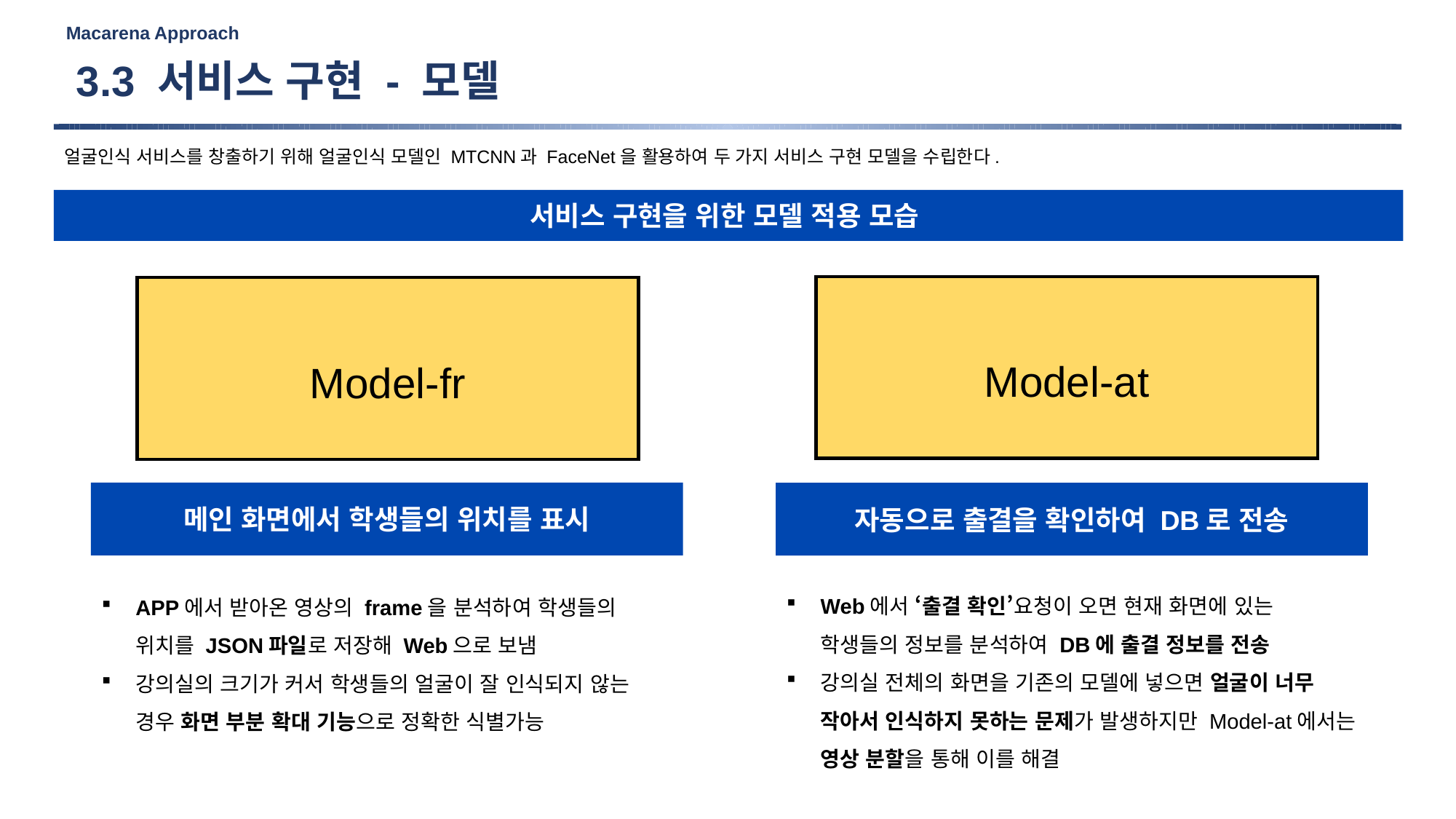

Macarena Approach
3.3 서비스 구현 - 모델

얼굴인식 서비스를 창출하기 위해 얼굴인식 모델인 MTCNN과 FaceNet을 활용하여 두 가지 서비스 구현 모델을 수립한다.
서비스 구현을 위한 모델 적용 모습
Model-at
자동으로 출결을 확인하여 DB로 전송
Web에서 ‘출결 확인’요청이 오면 현재 화면에 있는 학생들의 정보를 분석하여 DB에 출결 정보를 전송
강의실 전체의 화면을 기존의 모델에 넣으면 얼굴이 너무 작아서 인식하지 못하는 문제가 발생하지만 Model-at에서는 영상 분할을 통해 이를 해결
Model-fr
메인 화면에서 학생들의 위치를 표시
APP에서 받아온 영상의 frame을 분석하여 학생들의 위치를 JSON파일로 저장해 Web으로 보냄
강의실의 크기가 커서 학생들의 얼굴이 잘 인식되지 않는 경우 화면 부분 확대 기능으로 정확한 식별가능